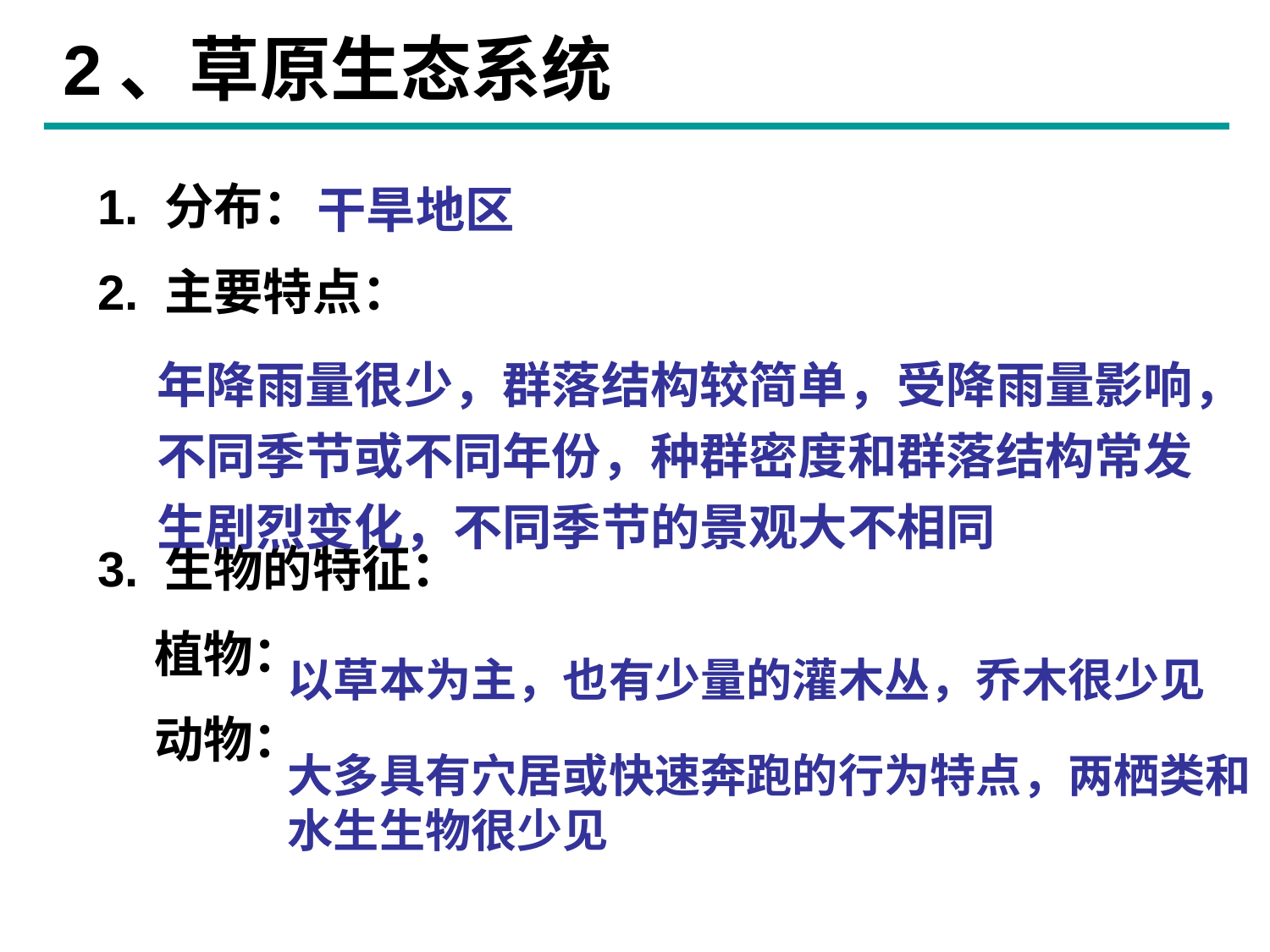

2、草原生态系统

干旱地区
1. 分布：
2. 主要特点：

3. 生物的特征：
    植物：
    动物：
年降雨量很少，群落结构较简单，受降雨量影响，不同季节或不同年份，种群密度和群落结构常发生剧烈变化，不同季节的景观大不相同
以草本为主，也有少量的灌木丛，乔木很少见
大多具有穴居或快速奔跑的行为特点，两栖类和水生生物很少见